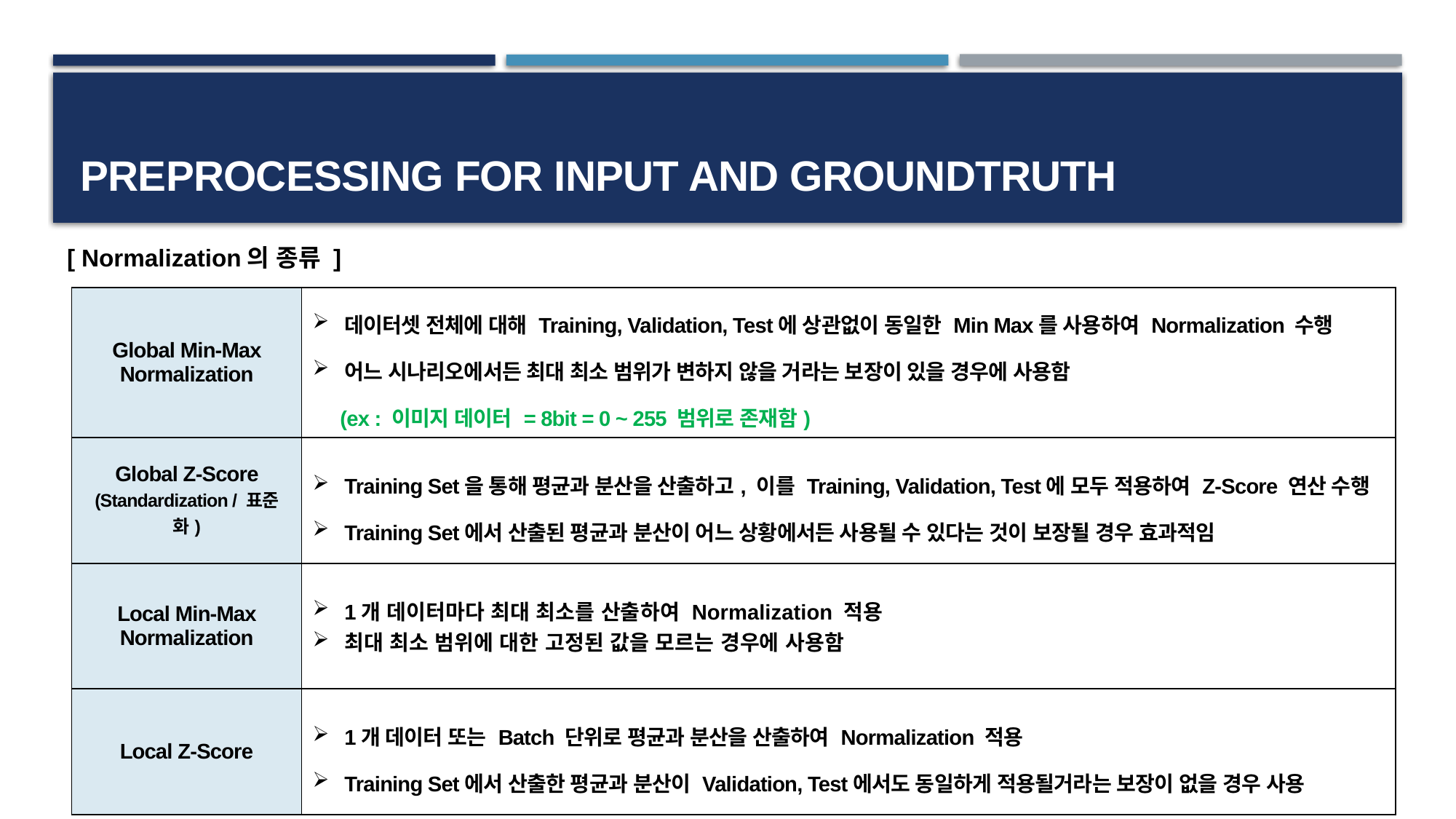

# Preprocessing for input and Groundtruth
[ Normalization의 종류 ]
| Global Min-Max Normalization | 데이터셋 전체에 대해 Training, Validation, Test에 상관없이 동일한 Min Max를 사용하여 Normalization 수행 어느 시나리오에서든 최대 최소 범위가 변하지 않을 거라는 보장이 있을 경우에 사용함 (ex : 이미지 데이터 = 8bit = 0 ~ 255 범위로 존재함) |
| --- | --- |
| Global Z-Score (Standardization / 표준화) | Training Set을 통해 평균과 분산을 산출하고, 이를 Training, Validation, Test에 모두 적용하여 Z-Score 연산 수행 Training Set에서 산출된 평균과 분산이 어느 상황에서든 사용될 수 있다는 것이 보장될 경우 효과적임 |
| Local Min-Max Normalization | 1개 데이터마다 최대 최소를 산출하여 Normalization 적용 최대 최소 범위에 대한 고정된 값을 모르는 경우에 사용함 |
| Local Z-Score | 1개 데이터 또는 Batch 단위로 평균과 분산을 산출하여 Normalization 적용 Training Set에서 산출한 평균과 분산이 Validation, Test에서도 동일하게 적용될거라는 보장이 없을 경우 사용 |